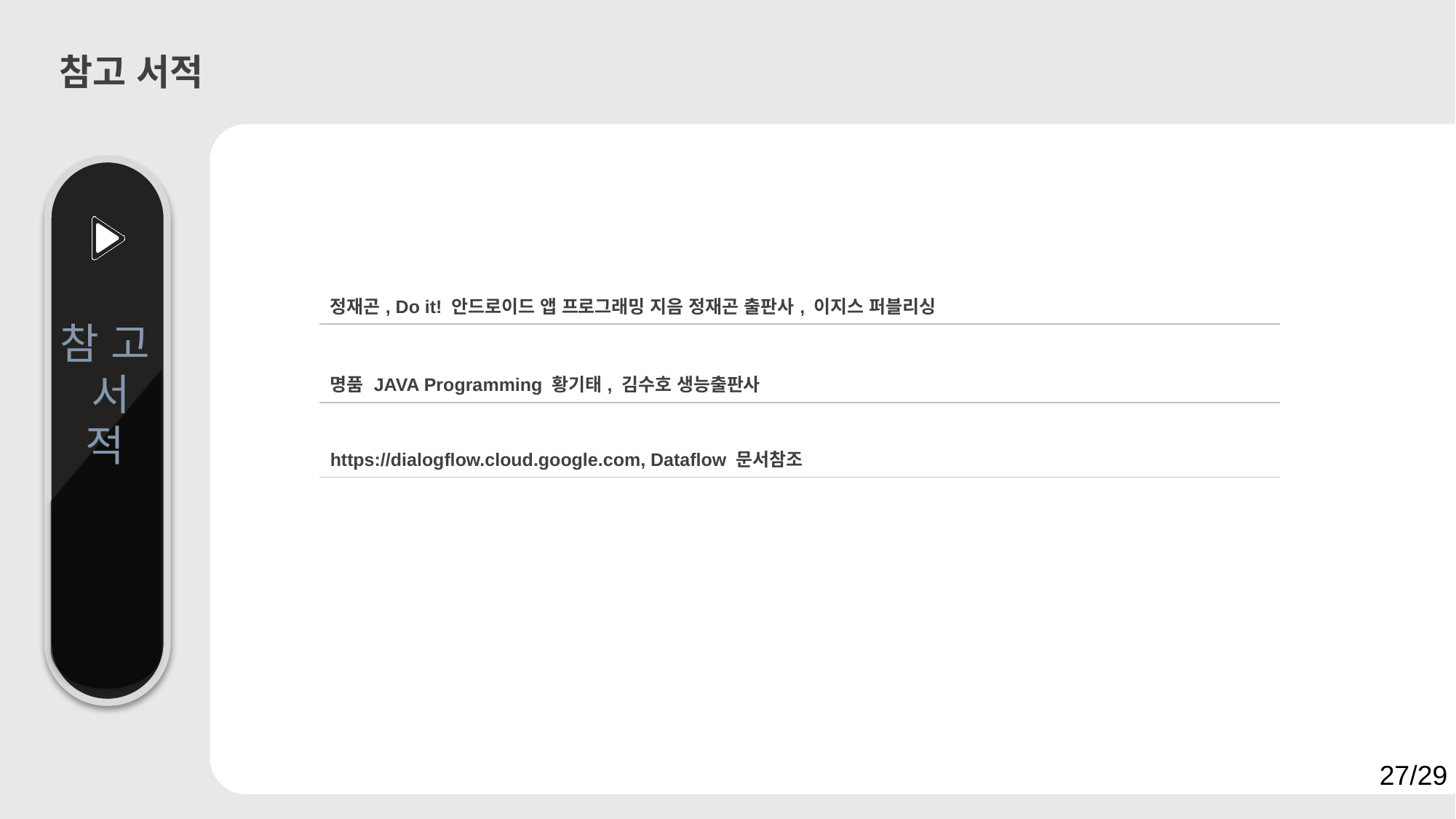

참고 서적

| 정재곤, Do it! 안드로이드 앱 프로그래밍 지음 정재곤 출판사, 이지스 퍼블리싱 |
| --- |
| 명품 JAVA Programming 황기태, 김수호 생능출판사 |
| https://dialogflow.cloud.google.com, Dataflow 문서참조 |
|  |
참 고  서 적

27/29